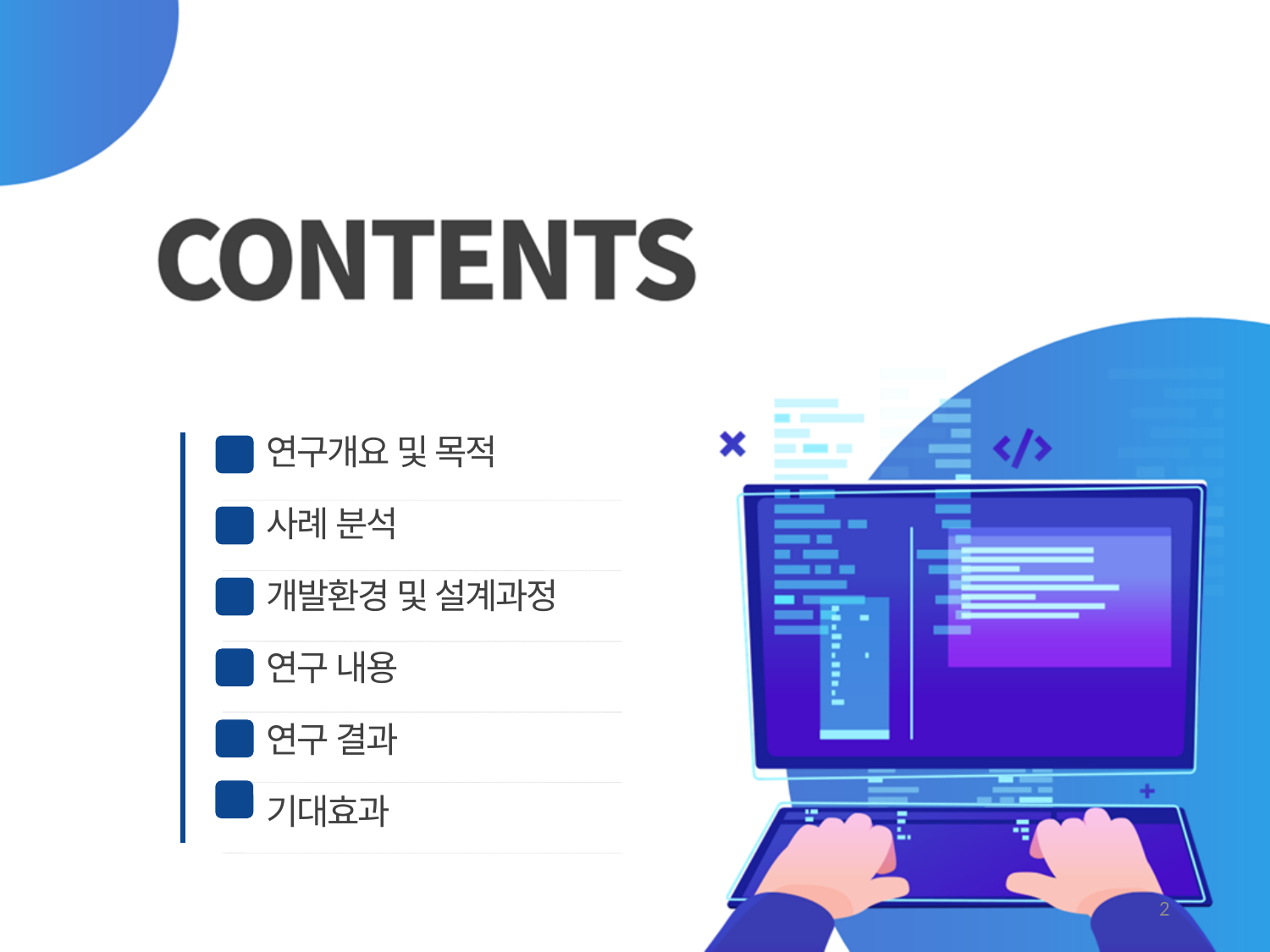

연구개요 및 목적
사례 분석
개발환경 및 설계과정
연구 내용
연구 결과
기대효과
01
02
03
04
05
06
2